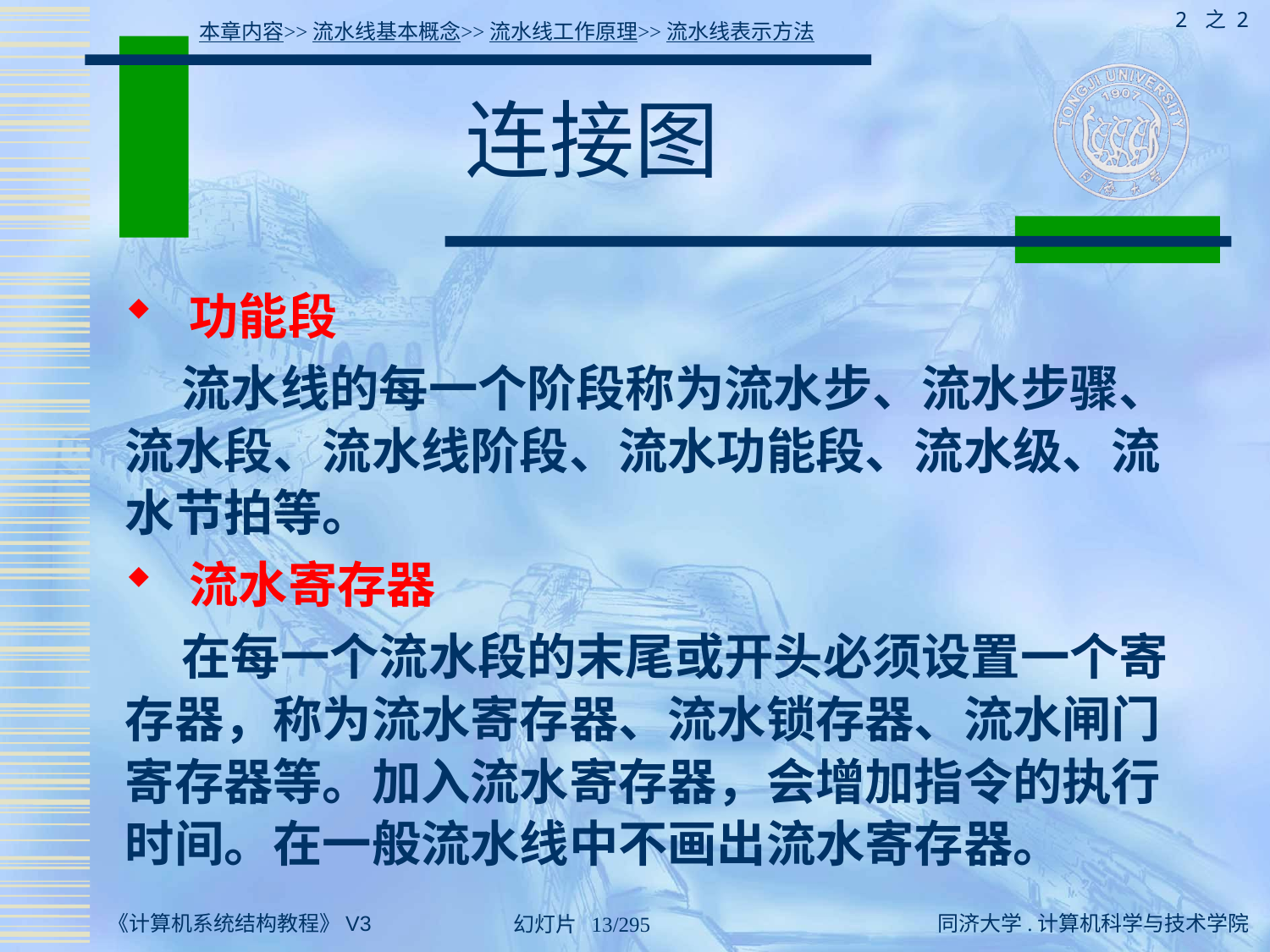

2 之 2
本章内容>>流水线基本概念>>流水线工作原理>>流水线表示方法
# 连接图
  功能段
    流水线的每一个阶段称为流水步、流水步骤、流水段、流水线阶段、流水功能段、流水级、流水节拍等。
  流水寄存器
    在每一个流水段的末尾或开头必须设置一个寄存器，称为流水寄存器、流水锁存器、流水闸门寄存器等。加入流水寄存器，会增加指令的执行时间。在一般流水线中不画出流水寄存器。